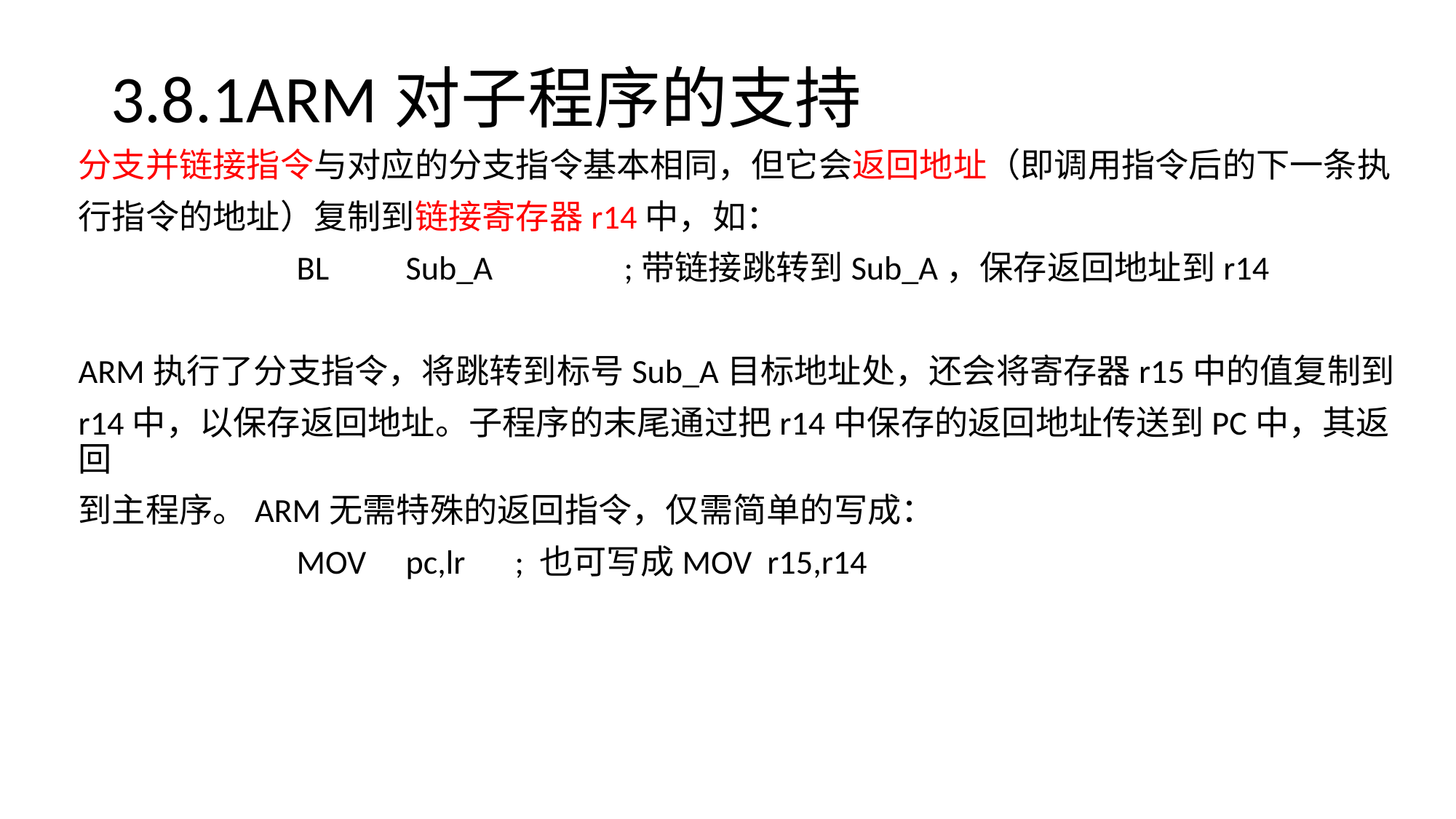

# 3.8.1ARM对子程序的支持
分支并链接指令与对应的分支指令基本相同，但它会返回地址（即调用指令后的下一条执
行指令的地址）复制到链接寄存器r14中，如：
		BL	Sub_A		;带链接跳转到Sub_A，保存返回地址到r14

ARM执行了分支指令，将跳转到标号Sub_A目标地址处，还会将寄存器r15中的值复制到
r14中，以保存返回地址。子程序的末尾通过把r14中保存的返回地址传送到PC中，其返回
到主程序。ARM无需特殊的返回指令，仅需简单的写成：
		MOV 	pc,lr	; 也可写成MOV  r15,r14